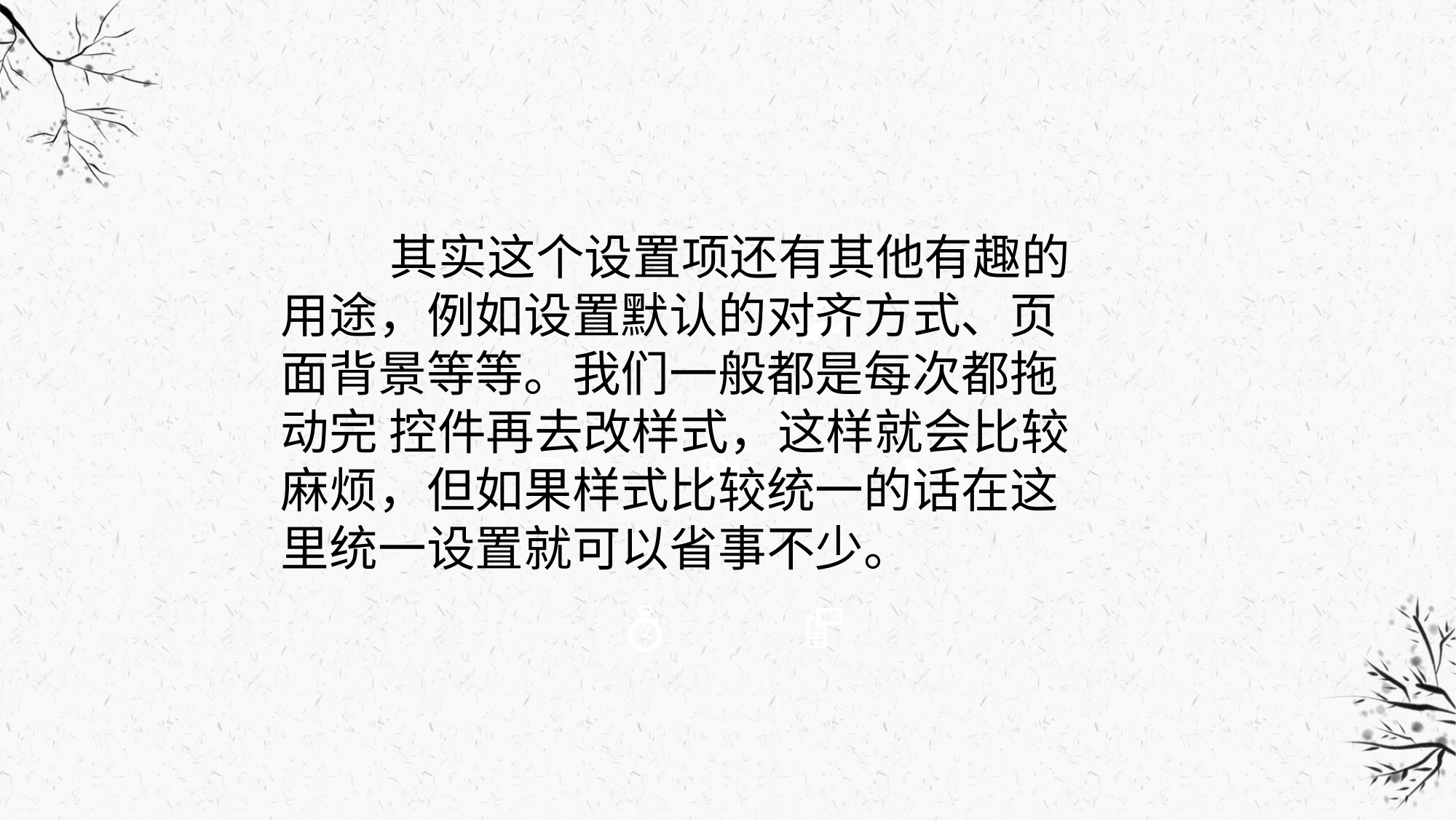

其实这个设置项还有其他有趣的用途，例如设置默认的对齐方式、页面背景等等。我们一般都是每次都拖动完 控件再去改样式，这样就会比较麻烦，但如果样式比较统一的话在这里统一设置就可以省事不少。